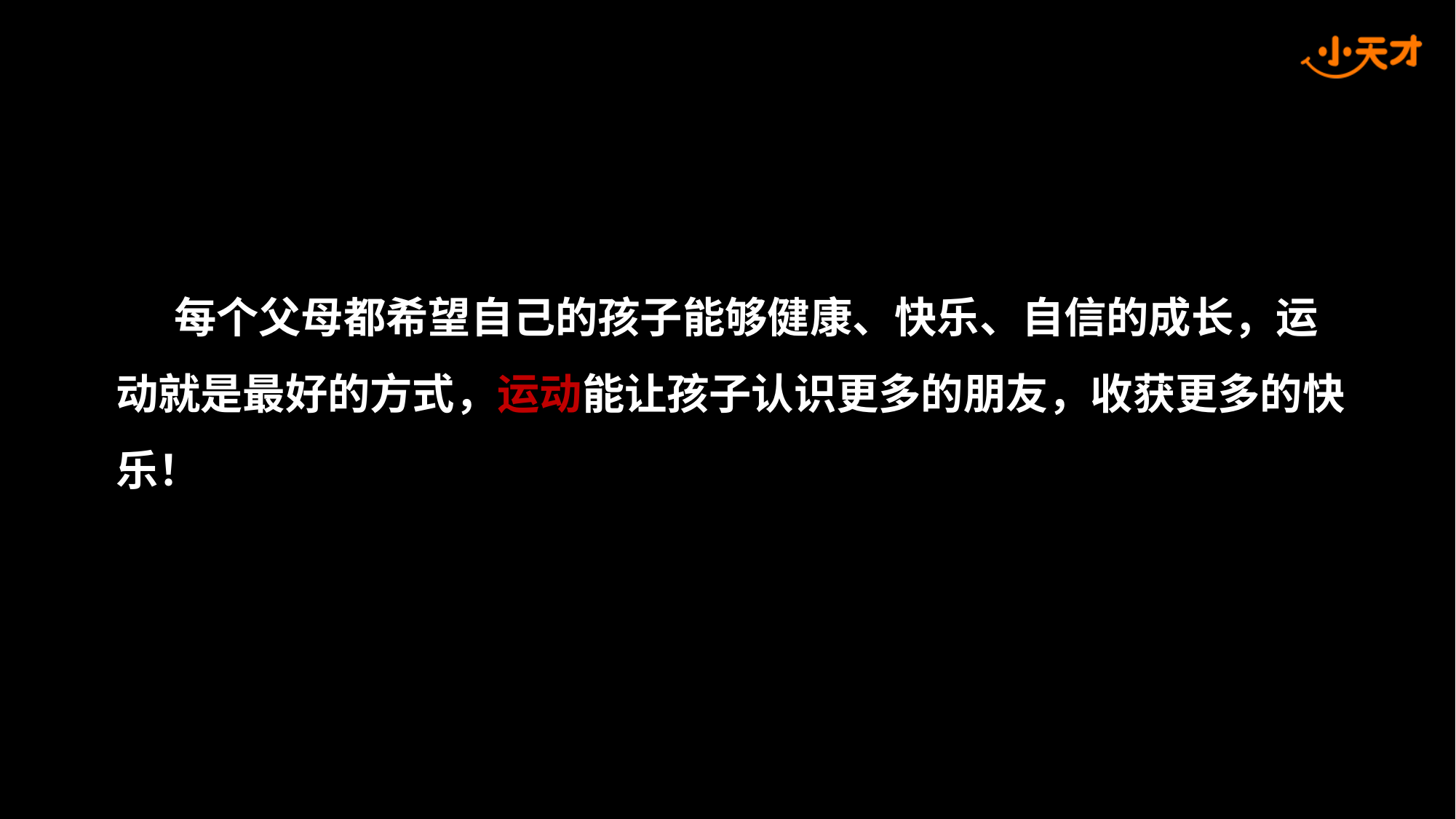

每个父母都希望自己的孩子能够健康、快乐、自信的成长，运动就是最好的方式，运动能让孩子认识更多的朋友，收获更多的快乐！